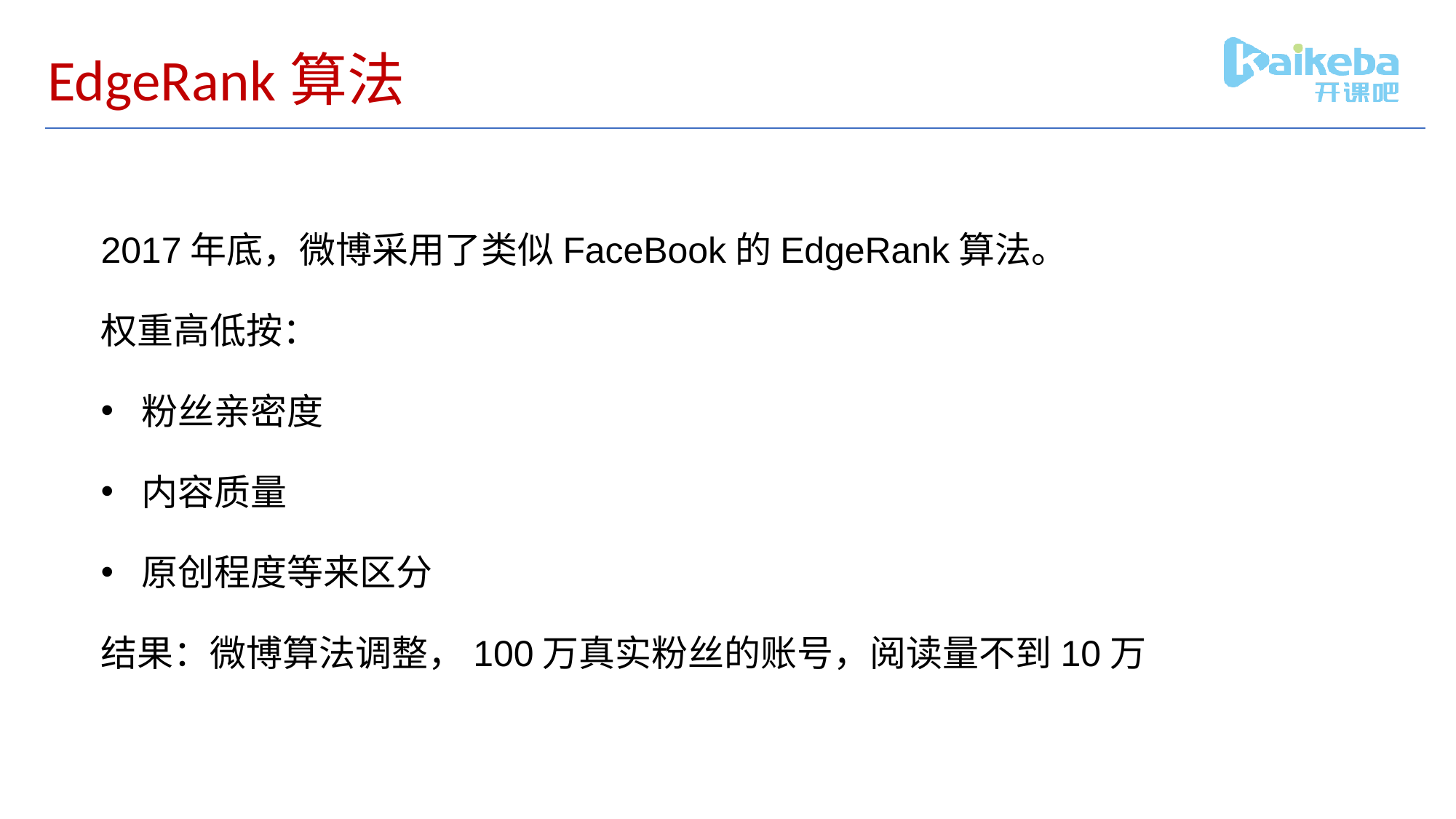

# EdgeRank算法
2017年底，微博采用了类似FaceBook的EdgeRank算法。
权重高低按：
粉丝亲密度
内容质量
原创程度等来区分
结果：微博算法调整，100万真实粉丝的账号，阅读量不到10万